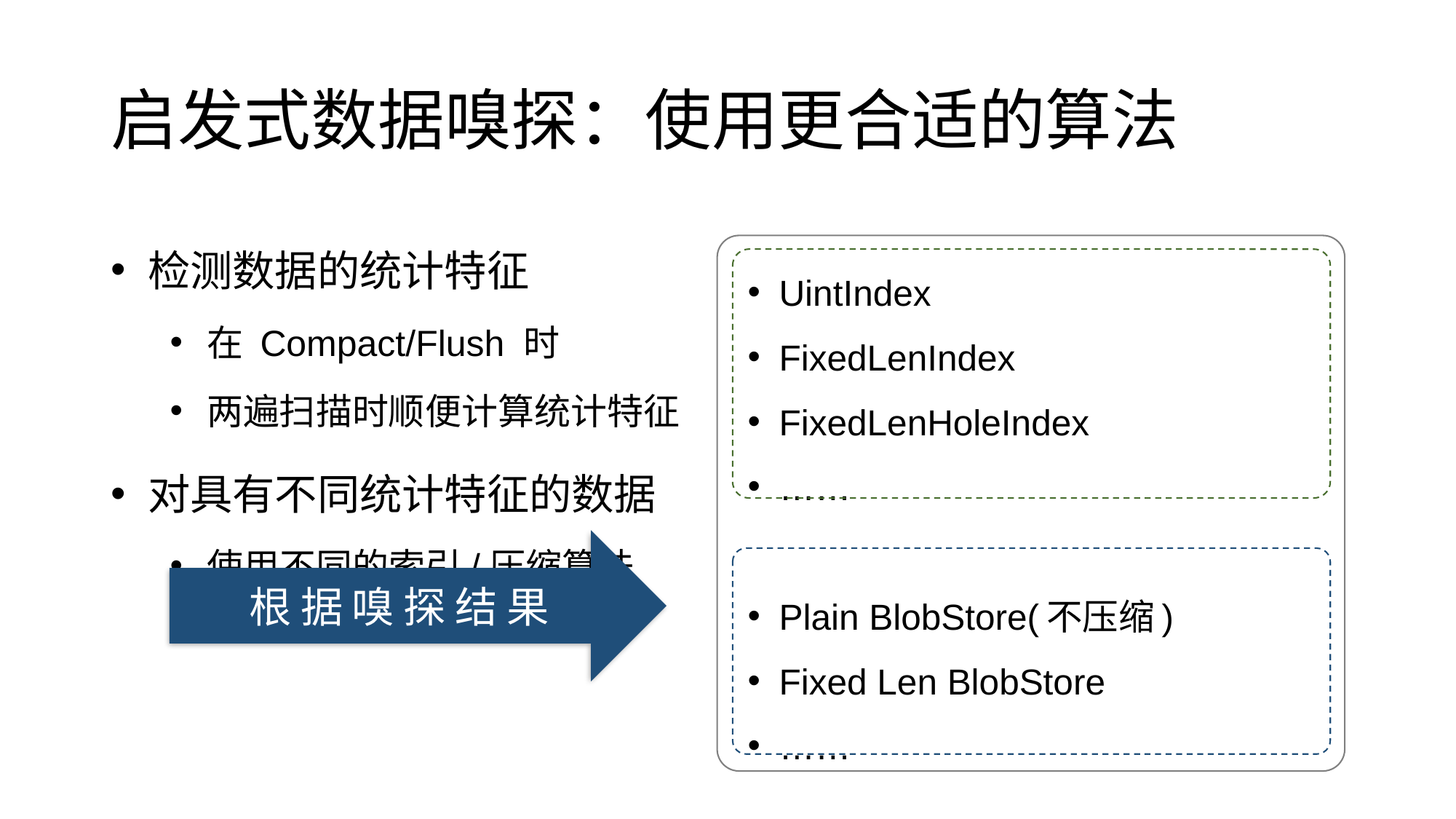

# 启发式数据嗅探：使用更合适的算法
检测数据的统计特征
在 Compact/Flush 时
两遍扫描时顺便计算统计特征
对具有不同统计特征的数据
使用不同的索引/压缩算法

UintIndex
FixedLenIndex
FixedLenHoleIndex
……

Plain BlobStore(不压缩)
Fixed Len BlobStore
……
根据嗅探结果